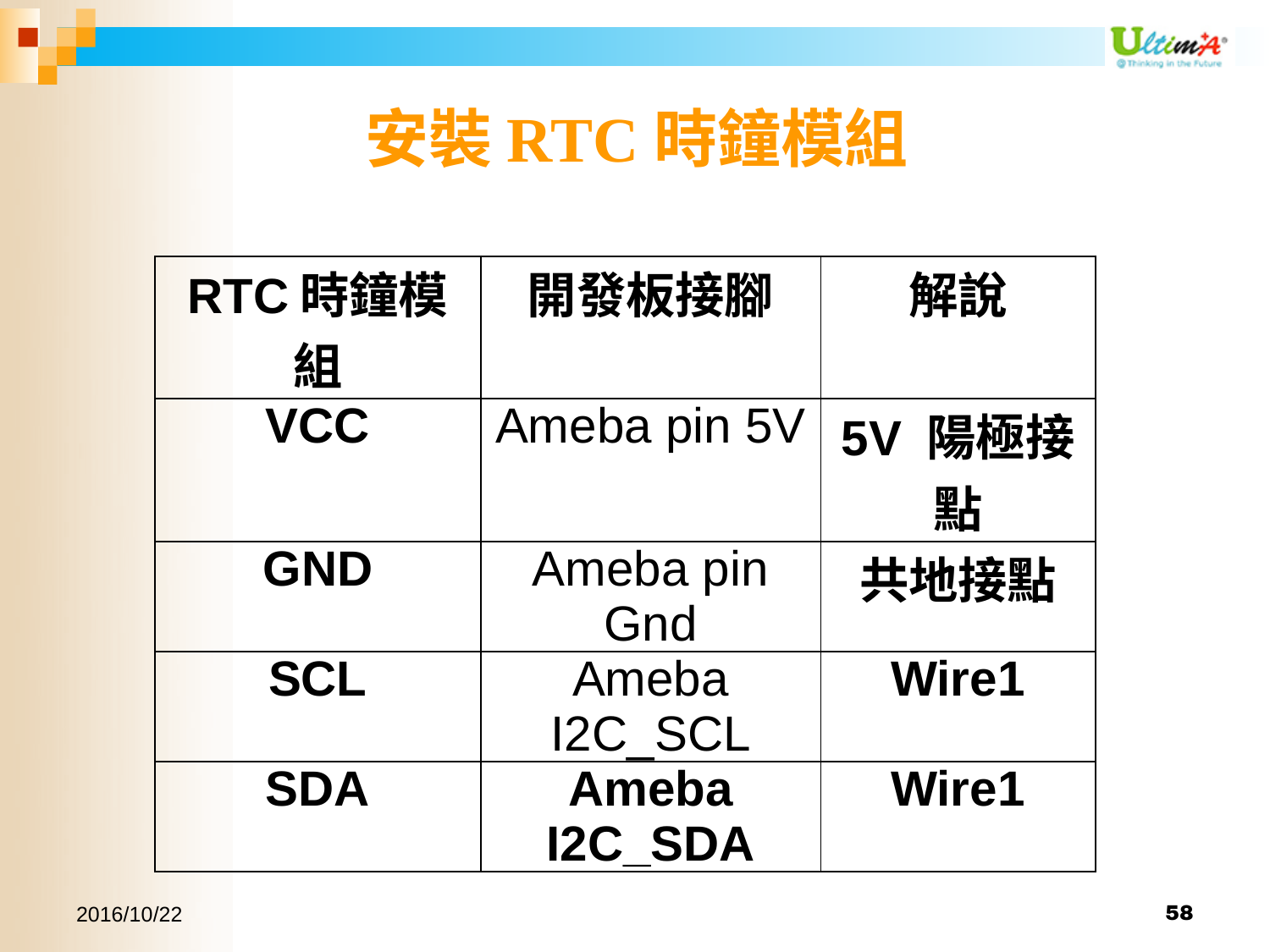

# 安裝RTC時鐘模組
| RTC時鐘模組 | 開發板接腳 | 解說 |
| --- | --- | --- |
| VCC | Ameba pin 5V | 5V 陽極接點 |
| GND | Ameba pin Gnd | 共地接點 |
| SCL | Ameba I2C\_SCL | Wire1 |
| SDA | Ameba I2C\_SDA | Wire1 |
2016/10/22
58